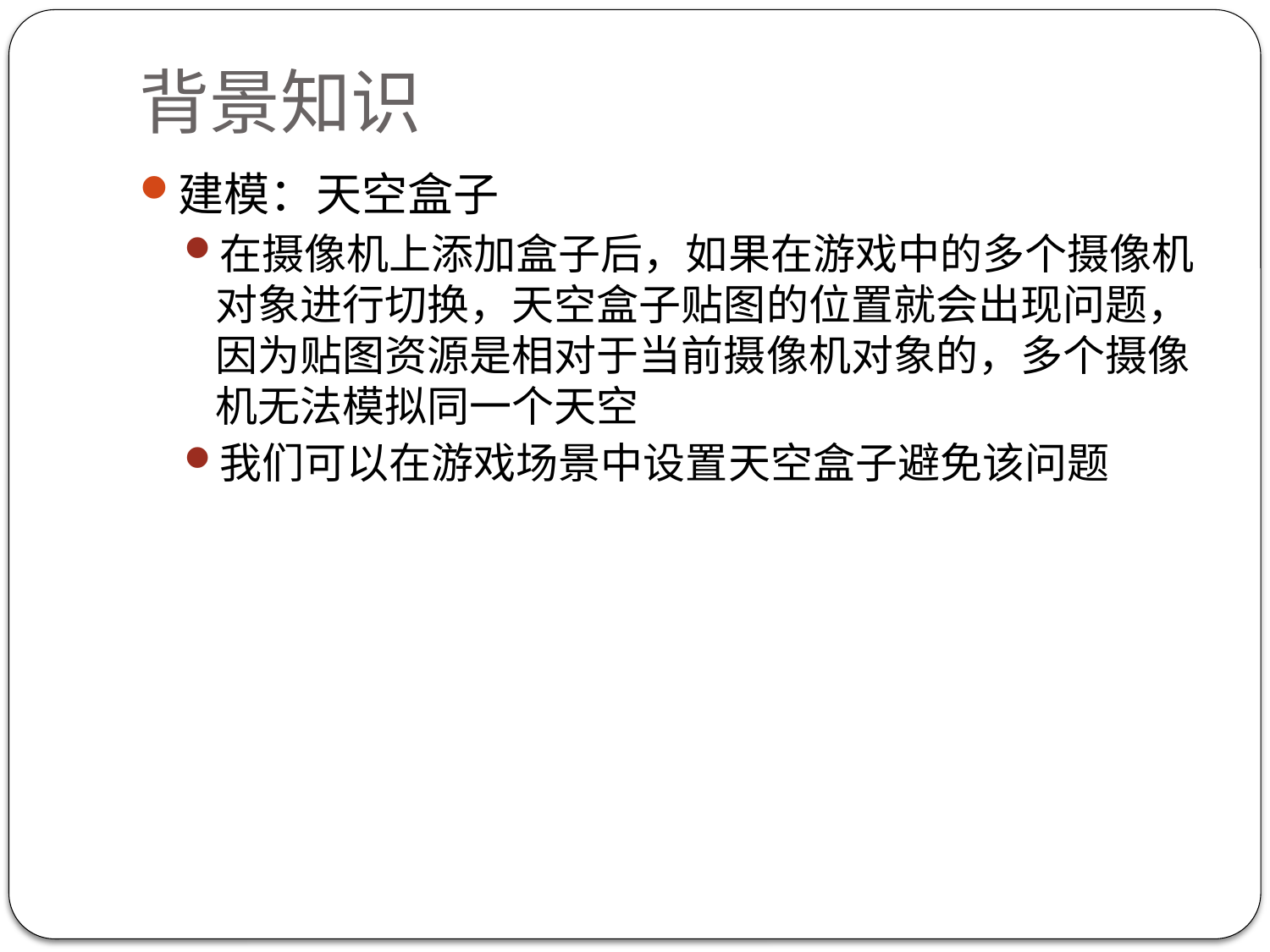

# 背景知识
建模：天空盒子
在摄像机上添加盒子后，如果在游戏中的多个摄像机对象进行切换，天空盒子贴图的位置就会出现问题，因为贴图资源是相对于当前摄像机对象的，多个摄像机无法模拟同一个天空
我们可以在游戏场景中设置天空盒子避免该问题